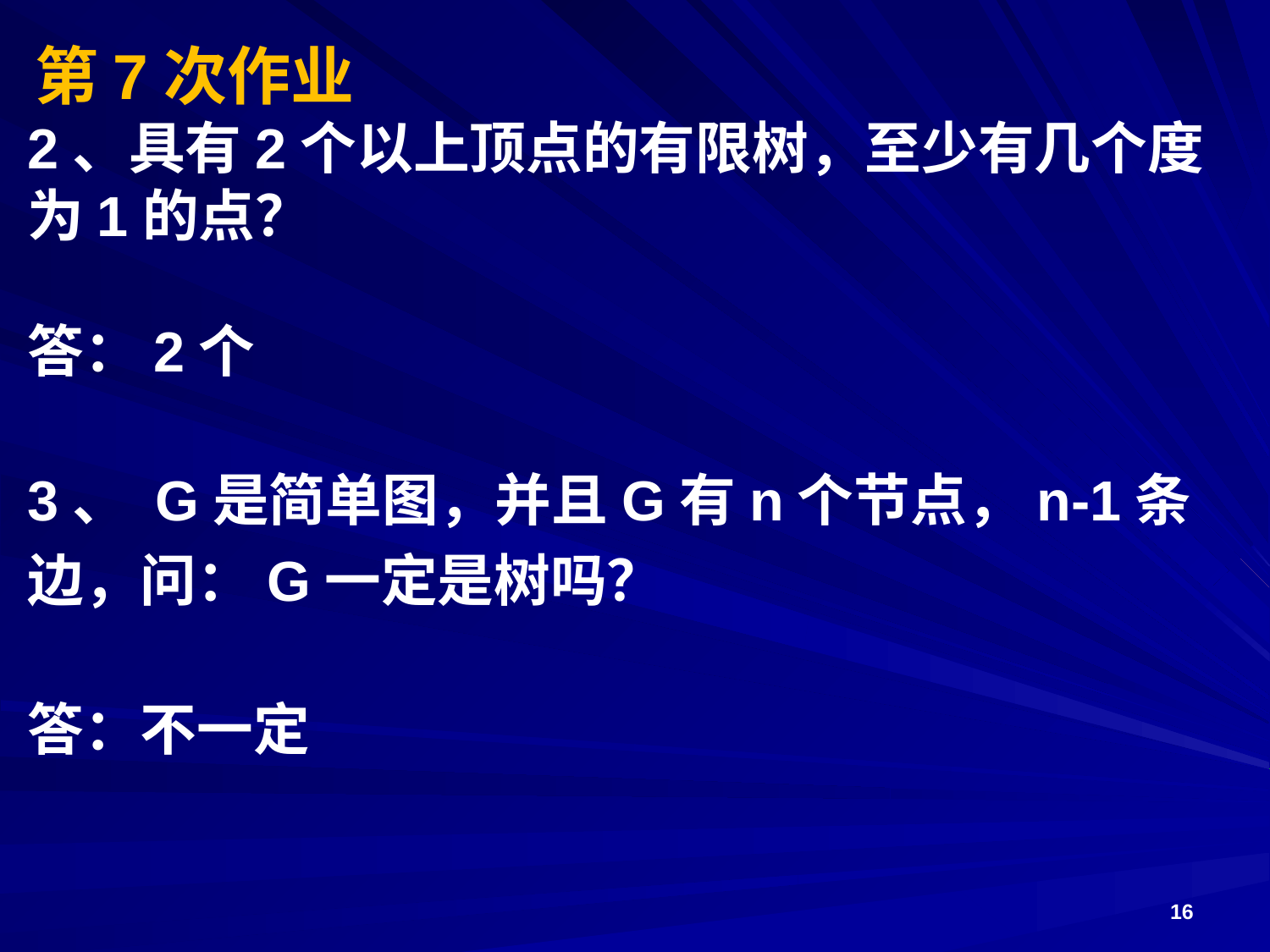

# 第7次作业
2、具有2个以上顶点的有限树，至少有几个度为1的点？

答：2个

3、 G是简单图，并且G有n个节点，n-1条边，问：G一定是树吗？

答：不一定

16